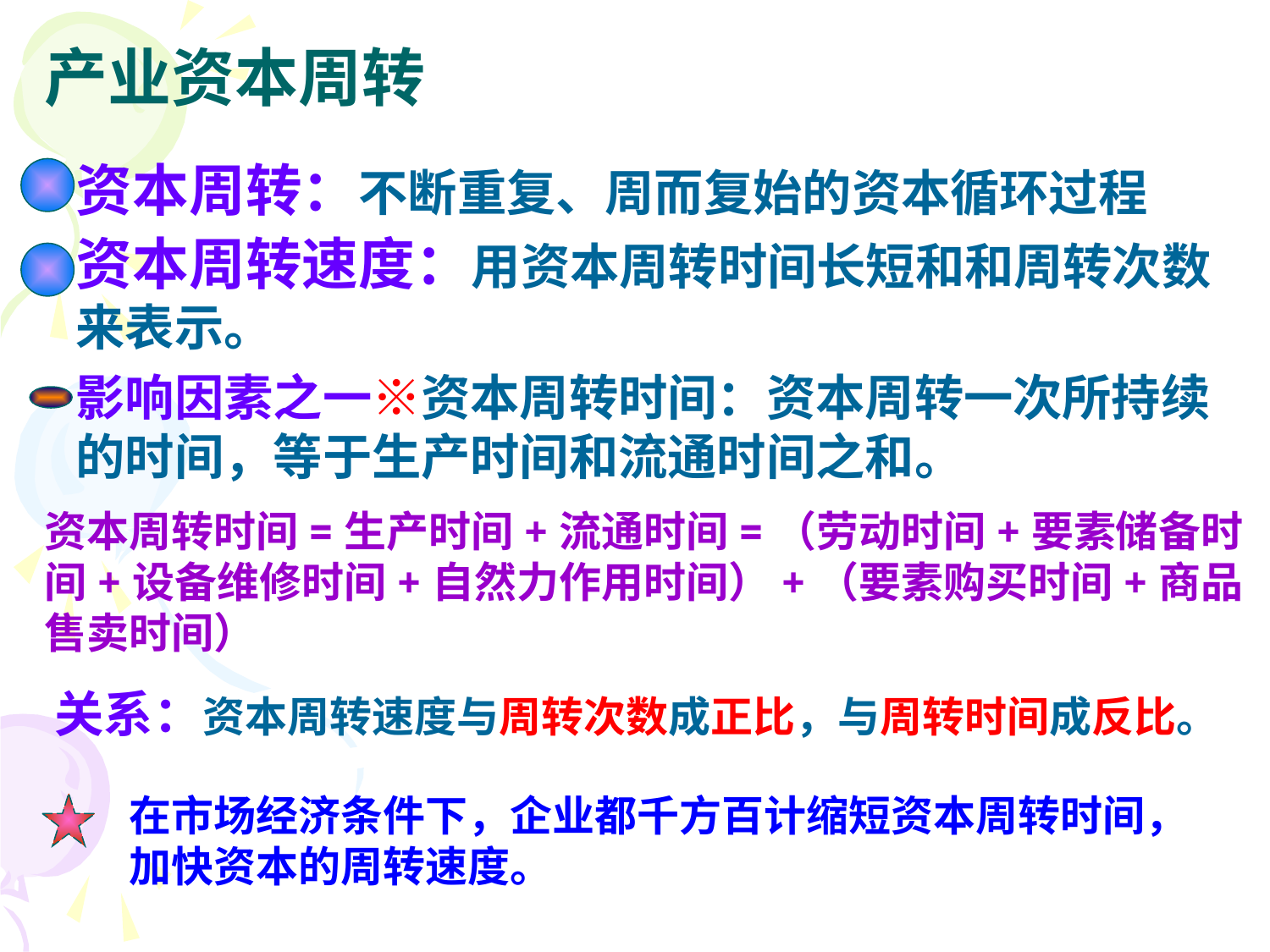

产业资本周转
资本周转：不断重复、周而复始的资本循环过程

资本周转速度：用资本周转时间长短和和周转次数来表示。

影响因素之一※资本周转时间：资本周转一次所持续的时间，等于生产时间和流通时间之和。

资本周转时间=生产时间+流通时间=（劳动时间+要素储备时间+设备维修时间+自然力作用时间）+（要素购买时间+商品售卖时间）
关系：资本周转速度与周转次数成正比，与周转时间成反比。
在市场经济条件下，企业都千方百计缩短资本周转时间，加快资本的周转速度。